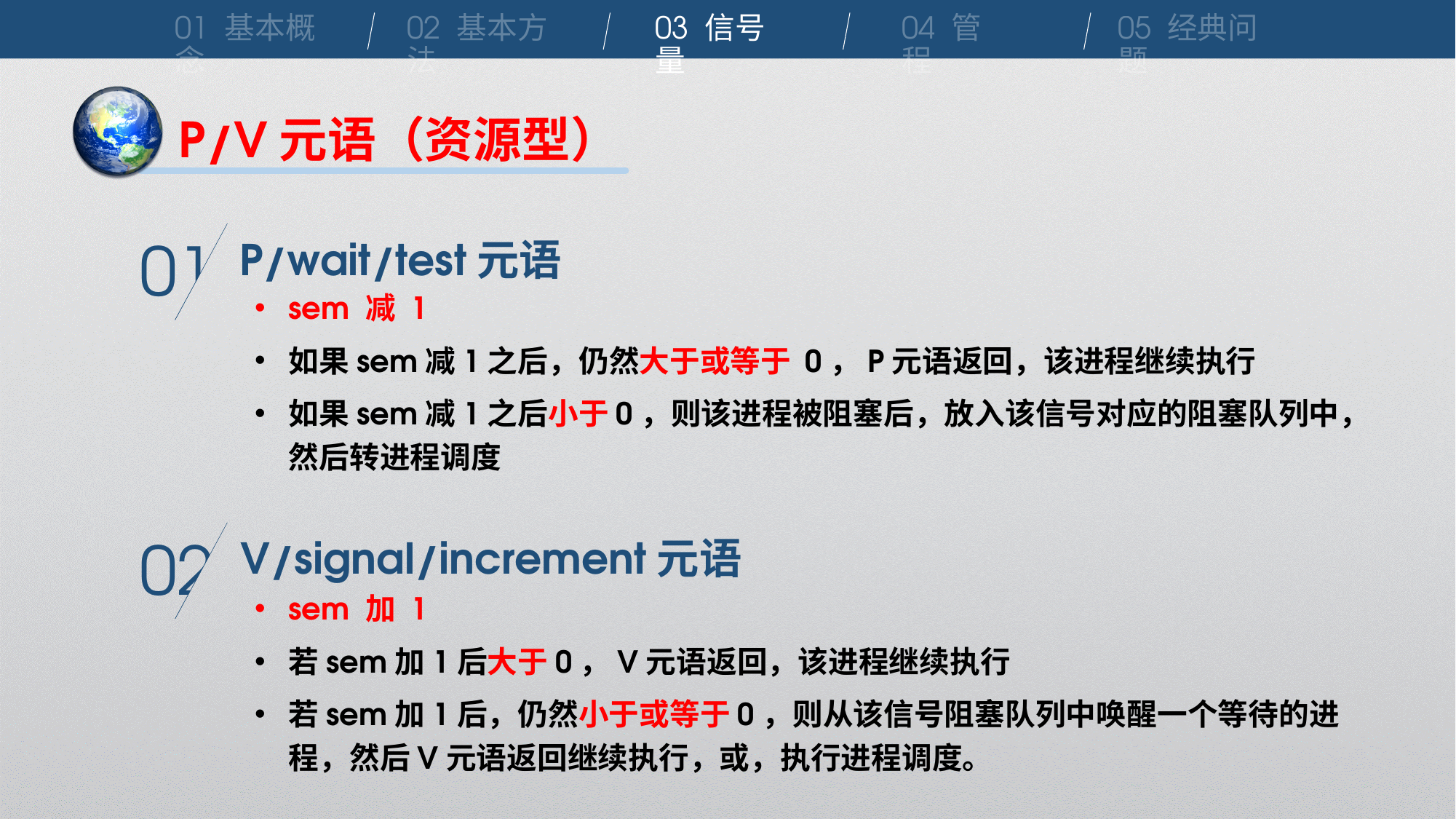

01 基本概念
02 基本方法
03 信号量
04 管程
05 经典问题
P/V元语（资源型）
P/wait/test元语

01
sem 减 1
如果sem减1之后，仍然大于或等于 0，P元语返回，该进程继续执行
如果sem减1之后小于0，则该进程被阻塞后，放入该信号对应的阻塞队列中，然后转进程调度
V/signal/increment元语

02
sem 加 1
若sem加1后大于0，V元语返回，该进程继续执行
若sem加1后，仍然小于或等于0，则从该信号阻塞队列中唤醒一个等待的进程，然后V元语返回继续执行，或，执行进程调度。